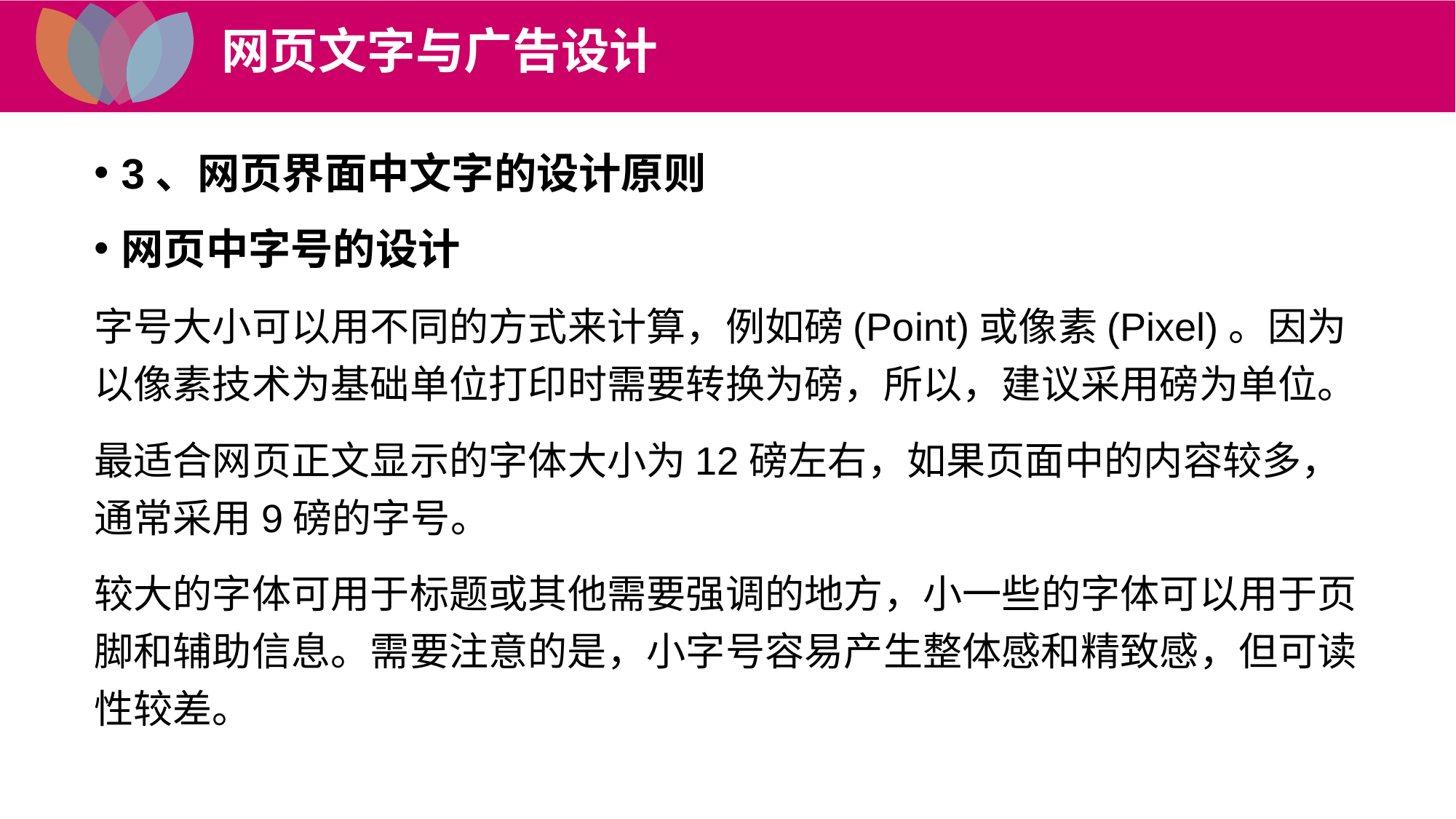

网页文字与广告设计
3、网页界面中文字的设计原则
网页中字号的设计
字号大小可以用不同的方式来计算，例如磅(Point)或像素(Pixel)。因为以像素技术为基础单位打印时需要转换为磅，所以，建议采用磅为单位。
最适合网页正文显示的字体大小为12磅左右，如果页面中的内容较多，通常采用9磅的字号。
较大的字体可用于标题或其他需要强调的地方，小一些的字体可以用于页脚和辅助信息。需要注意的是，小字号容易产生整体感和精致感，但可读性较差。